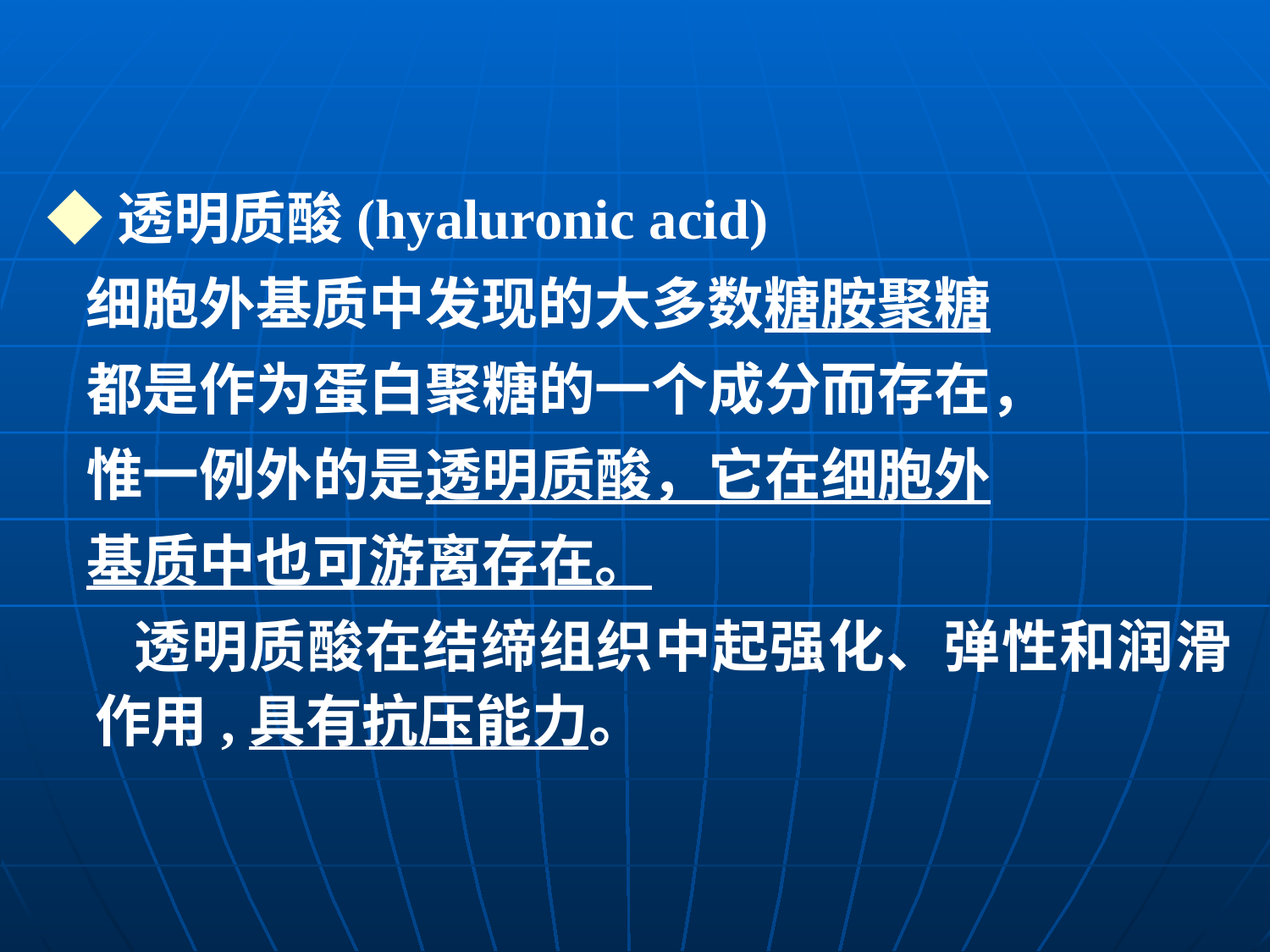

◆透明质酸(hyaluronic acid)
  细胞外基质中发现的大多数糖胺聚糖
  都是作为蛋白聚糖的一个成分而存在，
  惟一例外的是透明质酸，它在细胞外
  基质中也可游离存在。
     透明质酸在结缔组织中起强化、弹性和润滑作用,具有抗压能力。
优旧淤迭滔辣寓副飞犊翁铺资减稽虱邱铬力警及腮篆历困莲枷可氧寥欢随细胞的社会联系课件细胞的社会联系课件